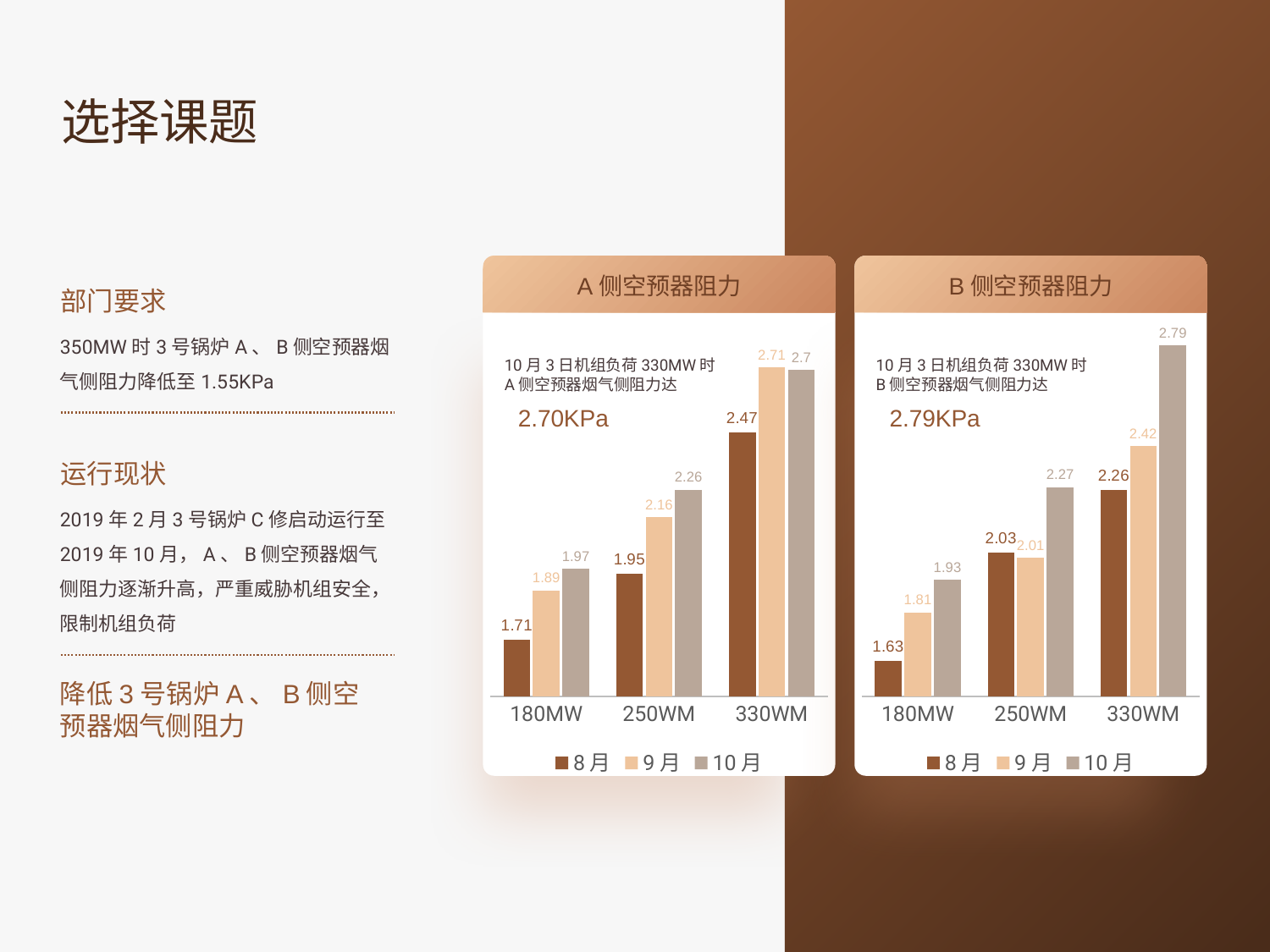

选择课题

A侧空预器阻力

B侧空预器阻力
部门要求

### Chart

| Category | 8月 | 9月 | 10月 |
|---|---|---|---|
| 180MW | 1.71 | 1.89 | 1.97 |
| 250WM | 1.95 | 2.16 | 2.26 |
| 330WM | 2.47 | 2.71 | 2.7 |

### Chart

| Category | 8月 | 9月 | 10月 |
|---|---|---|---|
| 180MW | 1.63 | 1.81 | 1.93 |
| 250WM | 2.03 | 2.01 | 2.27 |
| 330WM | 2.26 | 2.42 | 2.79 |
350MW时3号锅炉A、B侧空预器烟气侧阻力降低至1.55KPa
10月3日机组负荷330MW时
A侧空预器烟气侧阻力达
10月3日机组负荷330MW时
B侧空预器烟气侧阻力达
2.70KPa
2.79KPa
运行现状
2019年2月3号锅炉C修启动运行至2019年10月，A、B侧空预器烟气侧阻力逐渐升高，严重威胁机组安全，限制机组负荷
降低3号锅炉A、B侧空预器烟气侧阻力